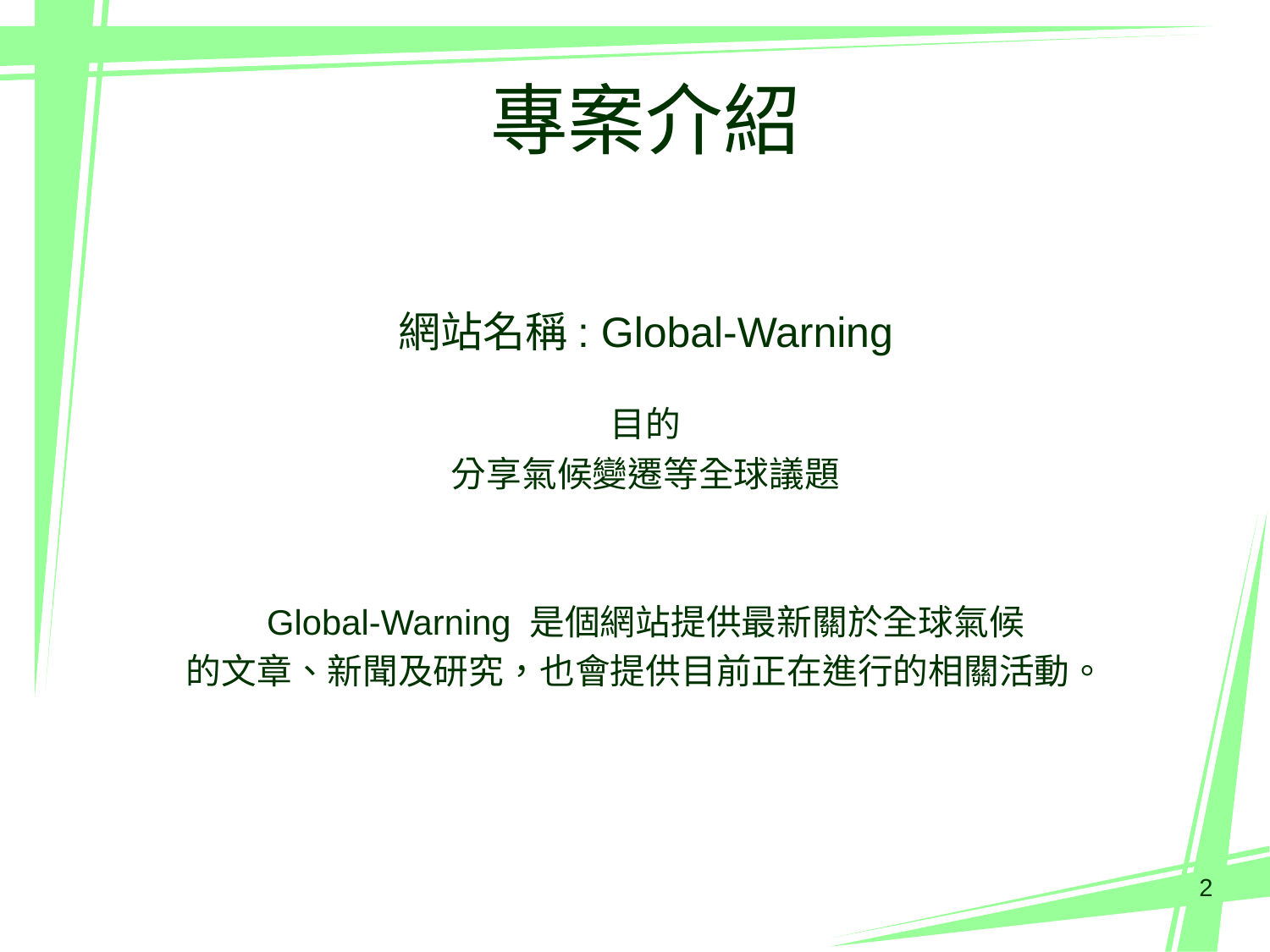

# 專案介紹

網站名稱: Global-Warning

目的
分享氣候變遷等全球議題

Global-Warning 是個網站提供最新關於全球氣候
的文章、新聞及研究，也會提供目前正在進行的相關活動。

2